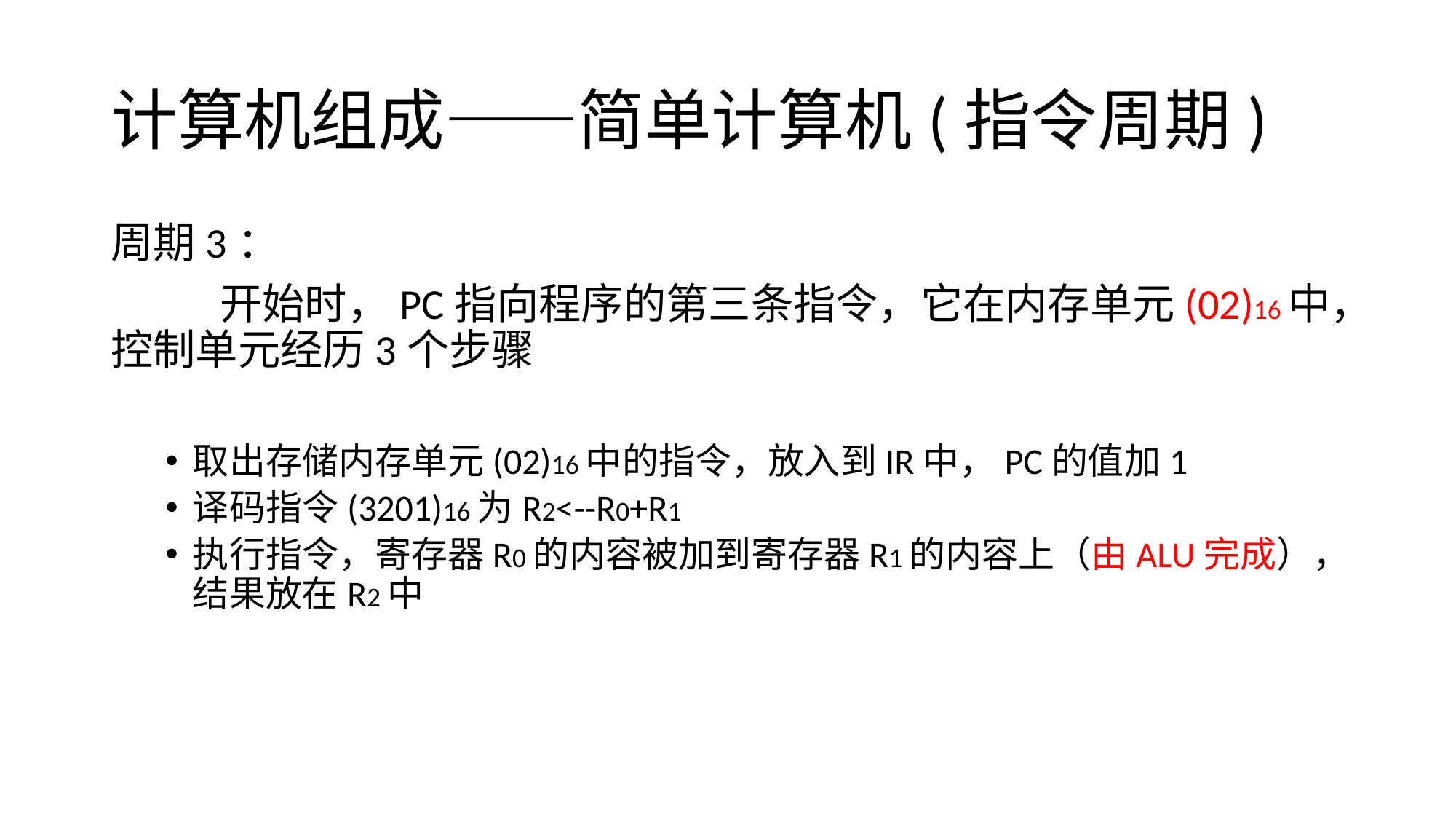

# 计算机组成——简单计算机(指令周期)
周期3：
	开始时，PC指向程序的第三条指令，它在内存单元(02)16中，控制单元经历3个步骤

取出存储内存单元(02)16中的指令，放入到IR中，PC的值加1
译码指令(3201)16为R2<--R0+R1
执行指令，寄存器R0的内容被加到寄存器R1的内容上（由ALU完成），结果放在R2中